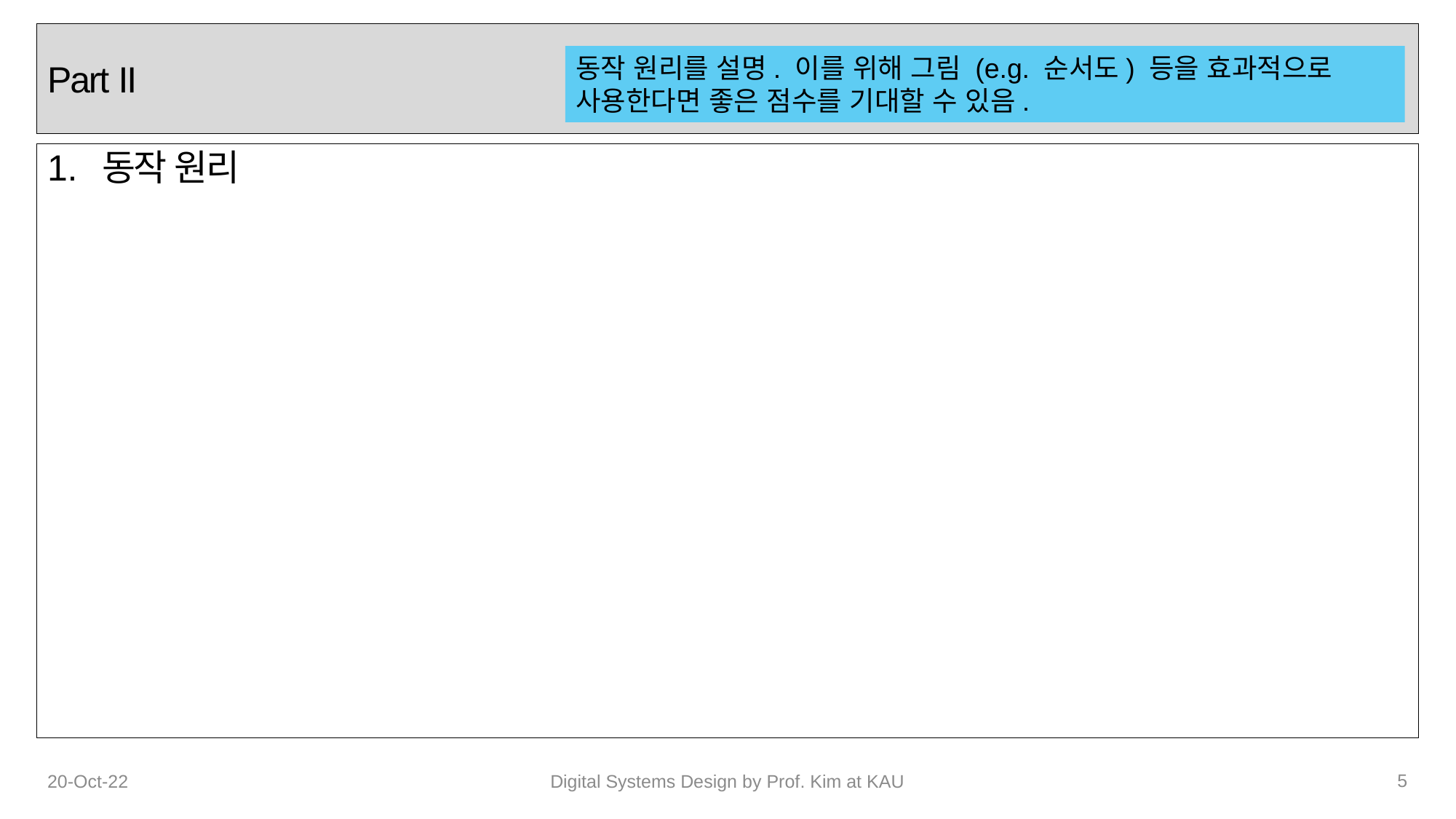

# Part II
동작 원리를 설명. 이를 위해 그림 (e.g. 순서도) 등을 효과적으로 사용한다면 좋은 점수를 기대할 수 있음.
동작 원리
5
20-Oct-22
Digital Systems Design by Prof. Kim at KAU